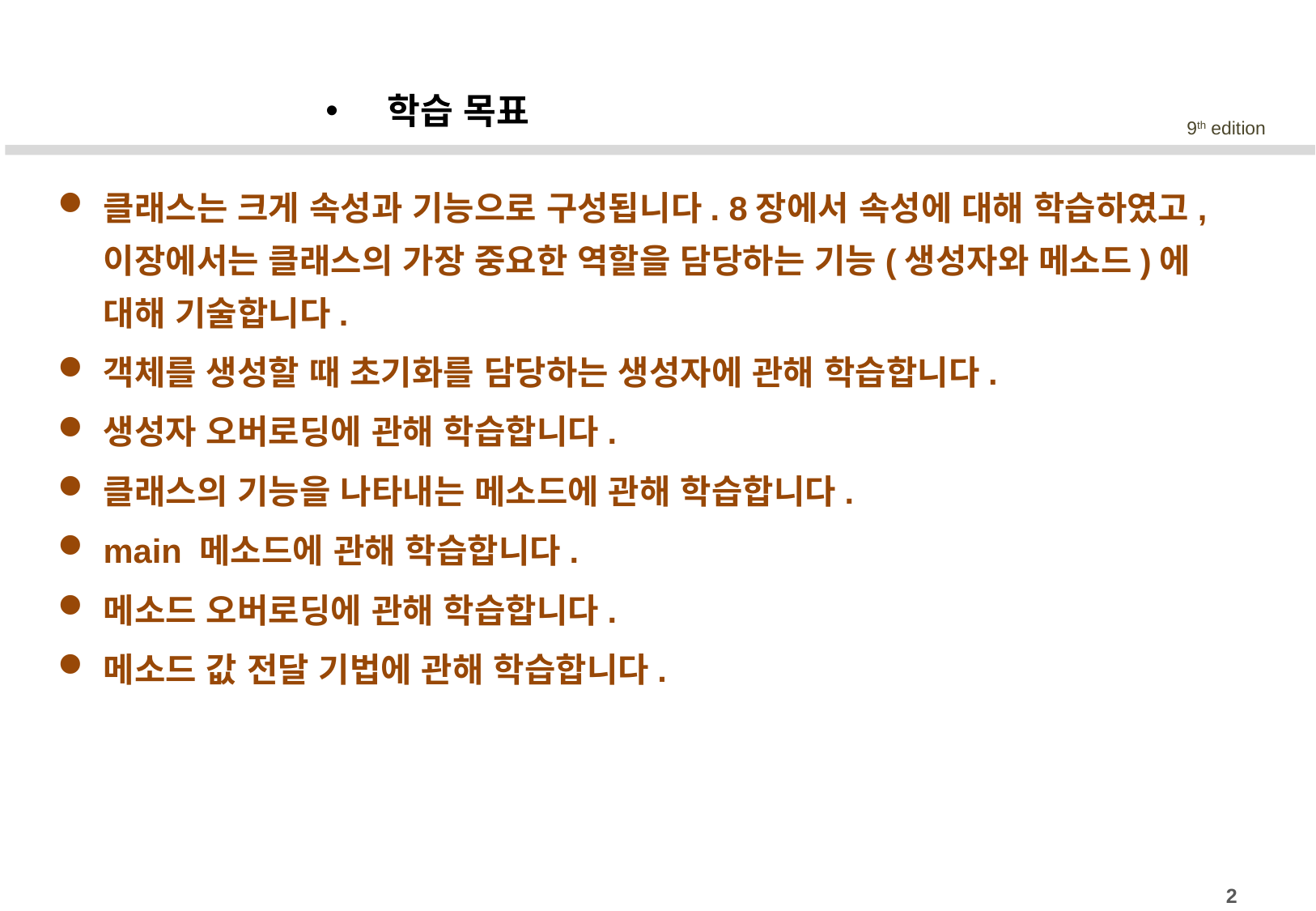

학습 목표
클래스는 크게 속성과 기능으로 구성됩니다. 8장에서 속성에 대해 학습하였고, 이장에서는 클래스의 가장 중요한 역할을 담당하는 기능(생성자와 메소드)에 대해 기술합니다.
객체를 생성할 때 초기화를 담당하는 생성자에 관해 학습합니다.
생성자 오버로딩에 관해 학습합니다.
클래스의 기능을 나타내는 메소드에 관해 학습합니다.
main 메소드에 관해 학습합니다.
메소드 오버로딩에 관해 학습합니다.
메소드 값 전달 기법에 관해 학습합니다.
2